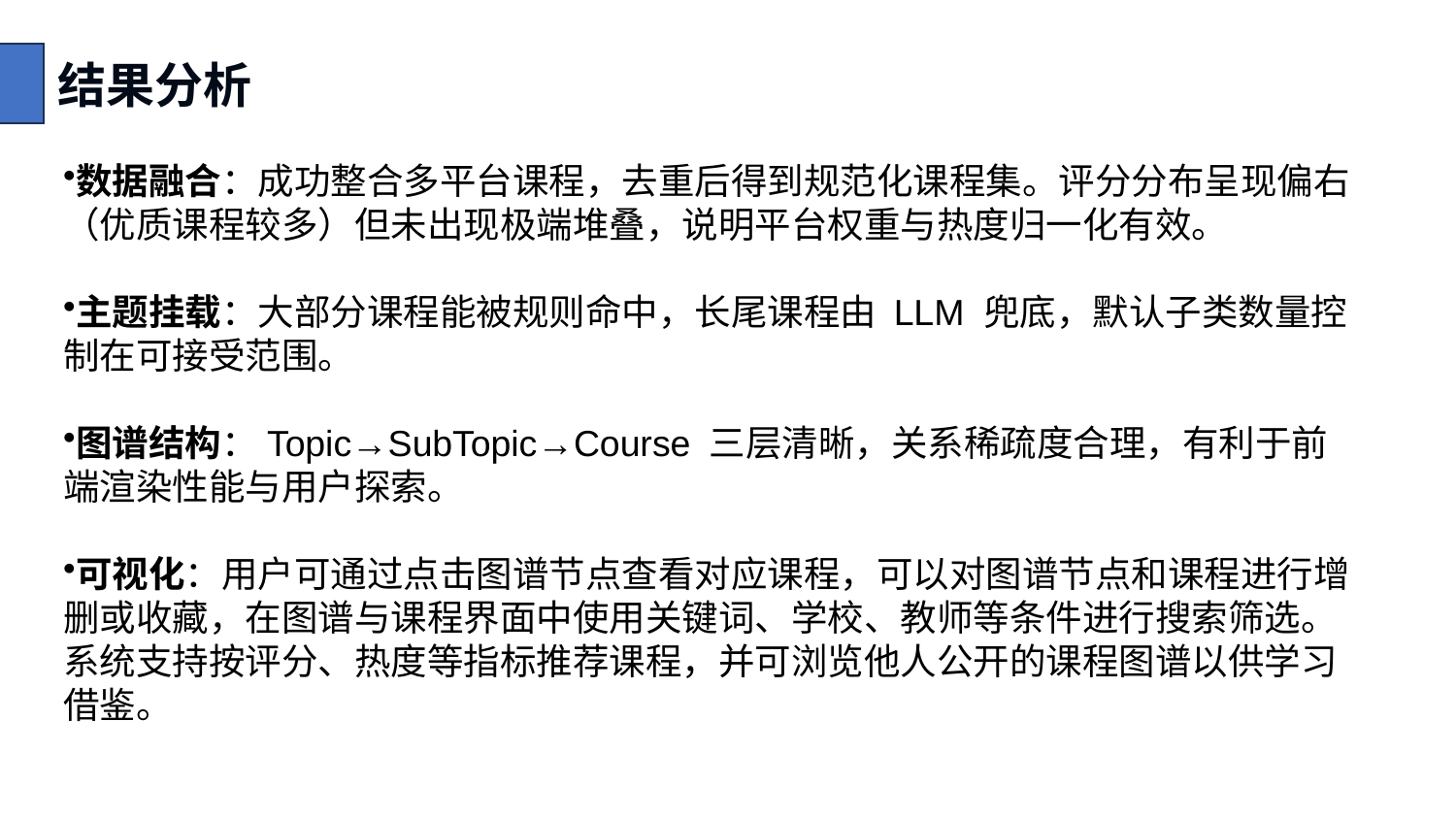

结果分析

数据融合：成功整合多平台课程，去重后得到规范化课程集。评分分布呈现偏右（优质课程较多）但未出现极端堆叠，说明平台权重与热度归一化有效。

主题挂载：大部分课程能被规则命中，长尾课程由 LLM 兜底，默认子类数量控制在可接受范围。

图谱结构：Topic→SubTopic→Course 三层清晰，关系稀疏度合理，有利于前端渲染性能与用户探索。

可视化：用户可通过点击图谱节点查看对应课程，可以对图谱节点和课程进行增删或收藏，在图谱与课程界面中使用关键词、学校、教师等条件进行搜索筛选。系统支持按评分、热度等指标推荐课程，并可浏览他人公开的课程图谱以供学习借鉴。